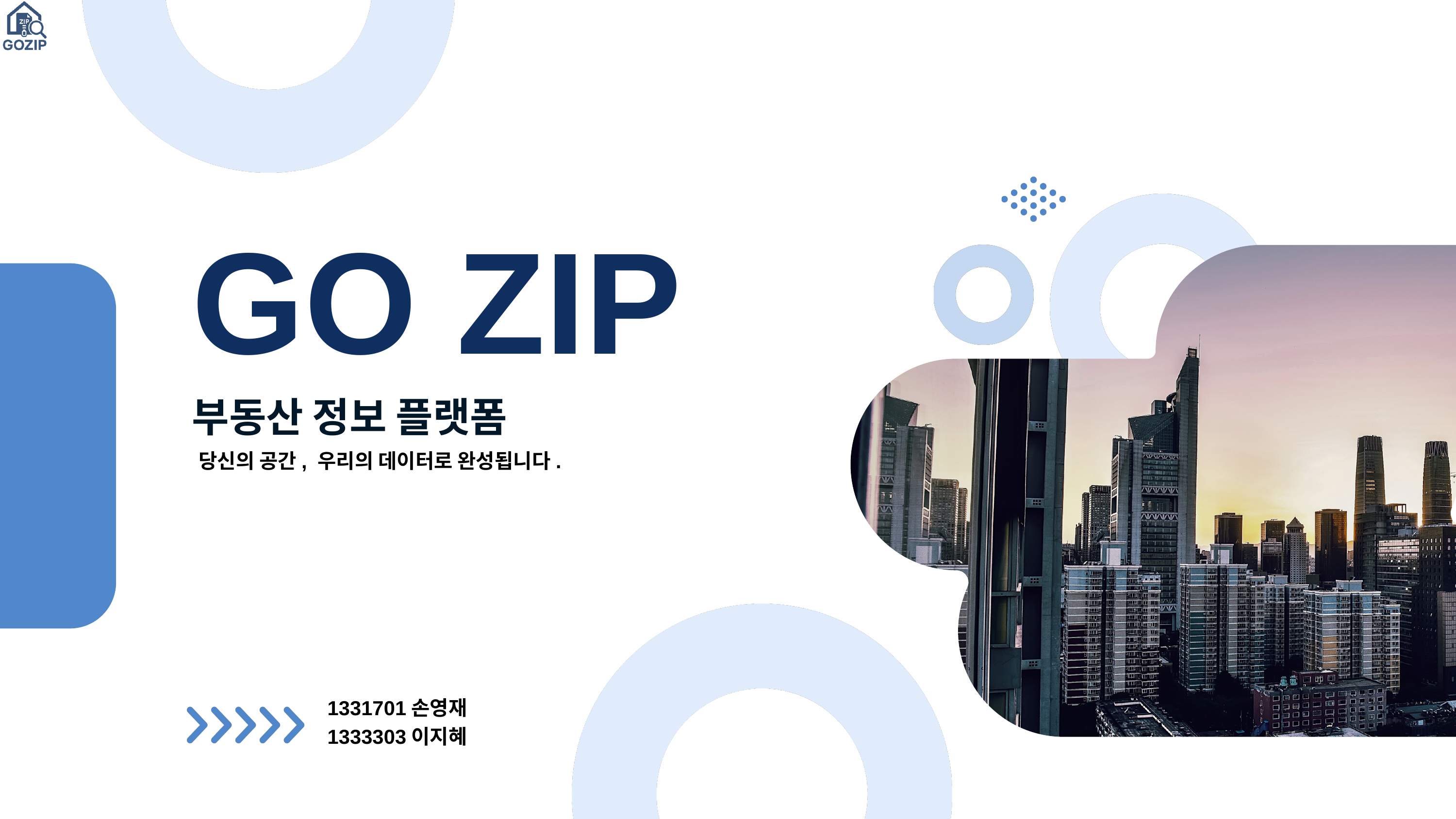

GO ZIP

부동산 정보 플랫폼
당신의 공간, 우리의 데이터로 완성됩니다.

1331701손영재
1333303이지혜